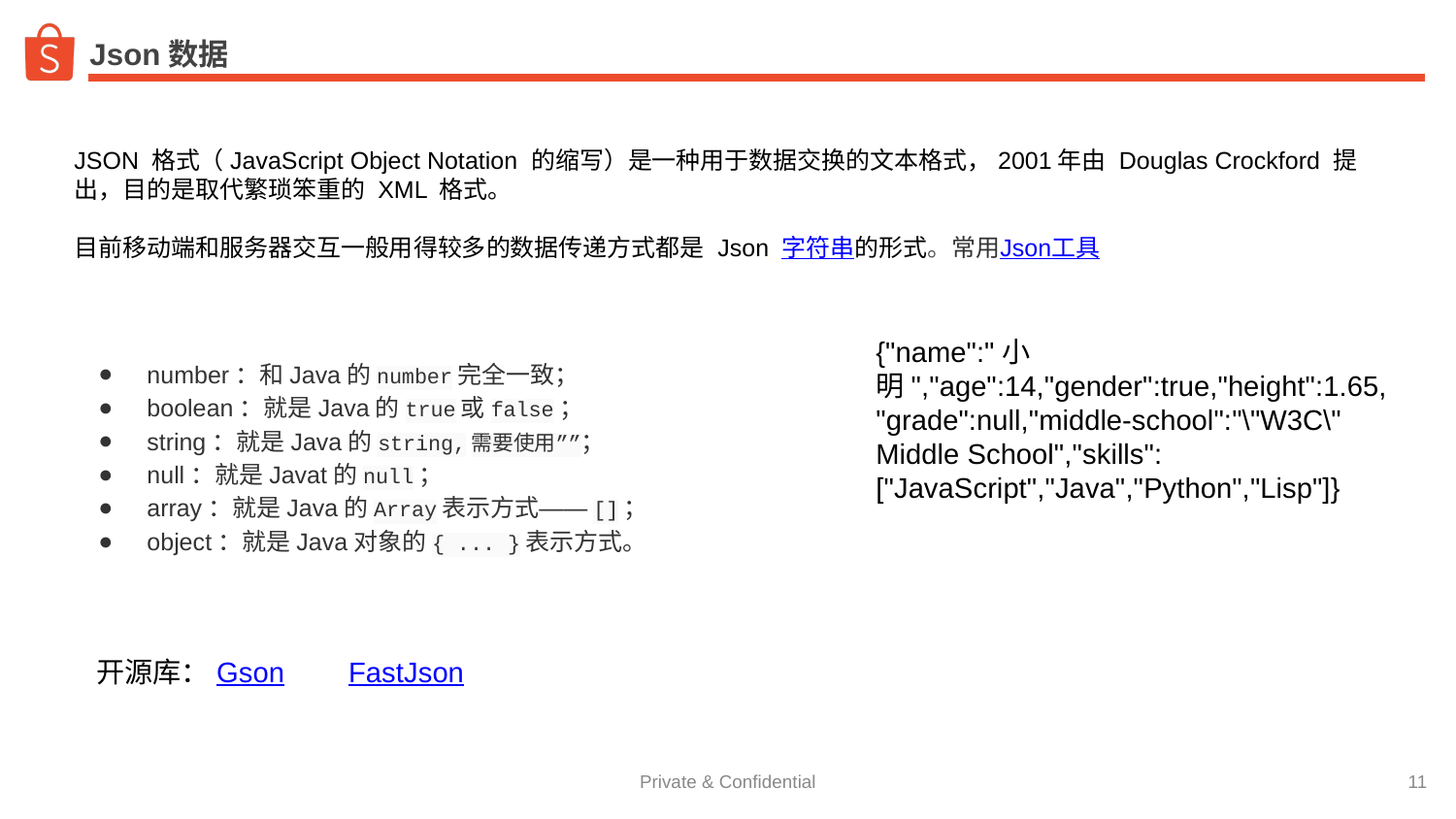

# Json数据
JSON 格式（JavaScript Object Notation 的缩写）是一种用于数据交换的文本格式，2001年由 Douglas Crockford 提出，目的是取代繁琐笨重的 XML 格式。

目前移动端和服务器交互一般用得较多的数据传递方式都是 Json 字符串的形式。常用Json工具

{"name":"小明","age":14,"gender":true,"height":1.65,"grade":null,"middle-school":"\"W3C\" Middle School","skills":["JavaScript","Java","Python","Lisp"]}

number：和Java的number完全一致；
boolean：就是Java的true或false；
string：就是Java的string,需要使用””；
null：就是Javat的null；
array：就是Java的Array表示方式——[]；
object：就是Java对象的{ ... }表示方式。
开源库：Gson        FastJson
11